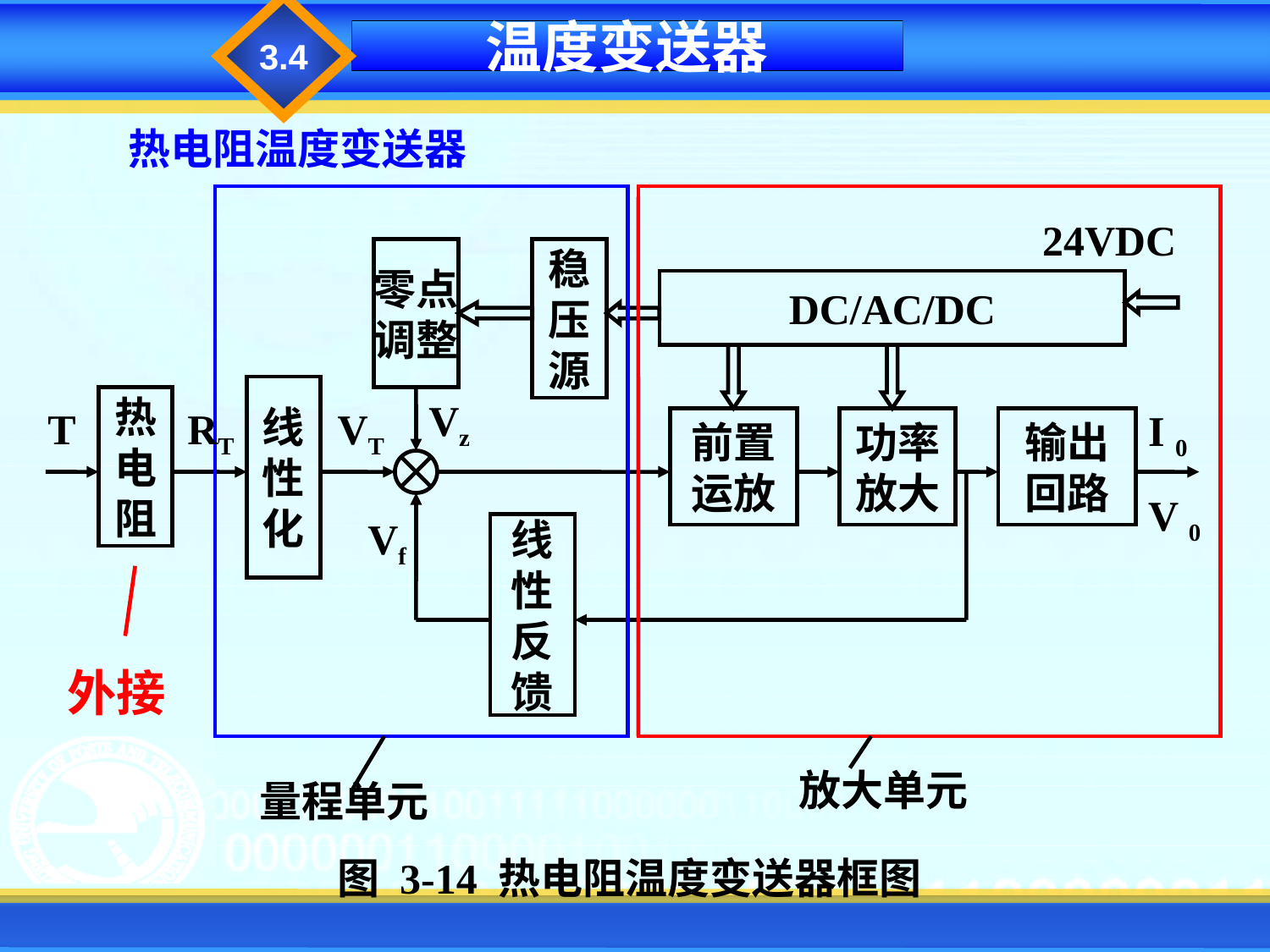

3.4
温度变送器
热电阻温度变送器

24VDC
零点
调整
稳
压
源
DC/AC/DC

线
性
化
热
电
阻

Vz
T
RT
VT
I 0
前置
运放
功率
放大
输出
回路

V 0

Vf
线
性
反
馈

外接

放大单元
量程单元
图 3-14 热电阻温度变送器框图